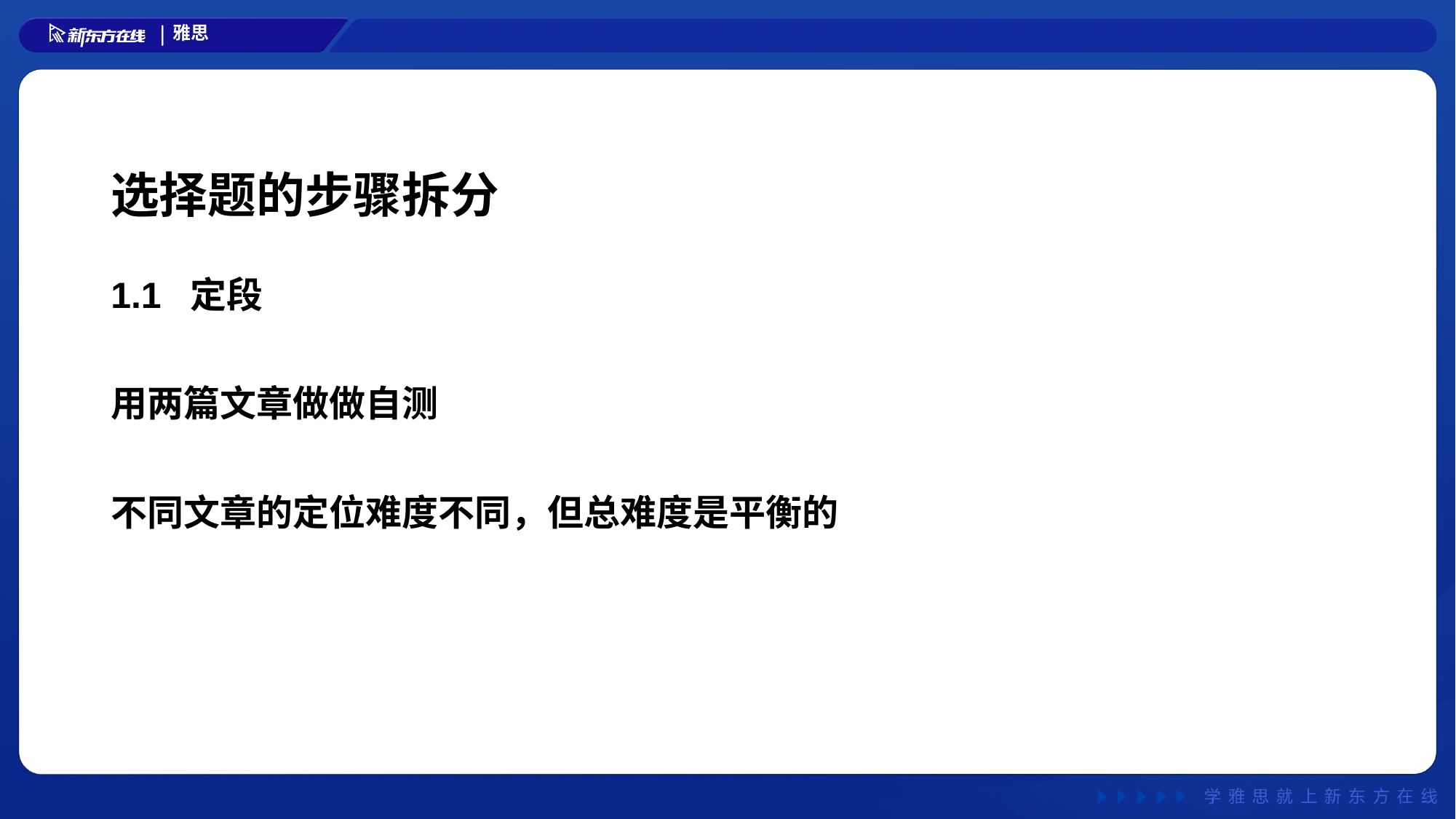

# 选择题的步骤拆分
1.1  定段

用两篇文章做做自测

不同文章的定位难度不同，但总难度是平衡的